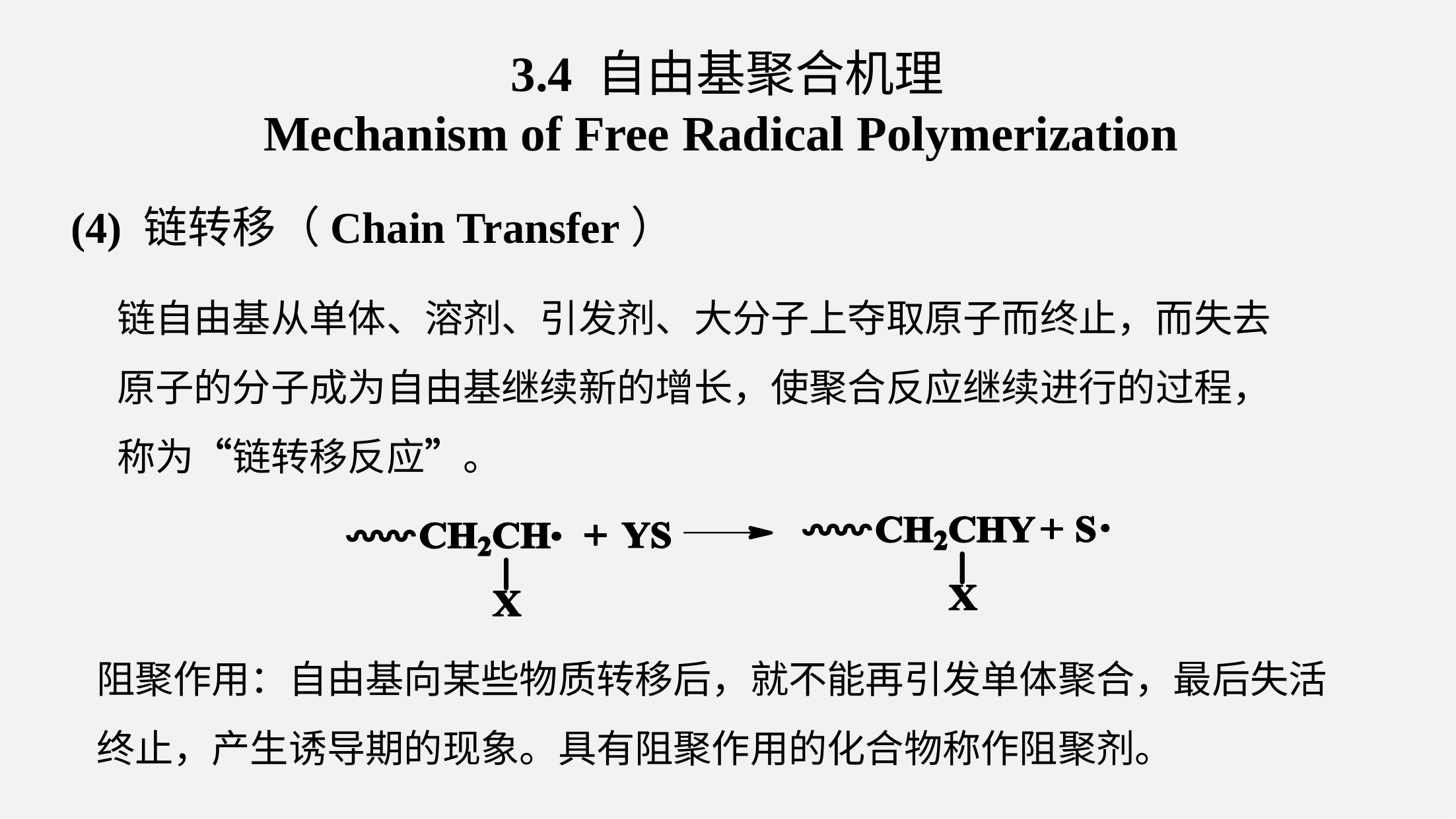

3.4 自由基聚合机理
Mechanism of Free Radical Polymerization
(4) 链转移（Chain Transfer）
链自由基从单体、溶剂、引发剂、大分子上夺取原子而终止，而失去原子的分子成为自由基继续新的增长，使聚合反应继续进行的过程，称为“链转移反应”。

阻聚作用：自由基向某些物质转移后，就不能再引发单体聚合，最后失活终止，产生诱导期的现象。具有阻聚作用的化合物称作阻聚剂。